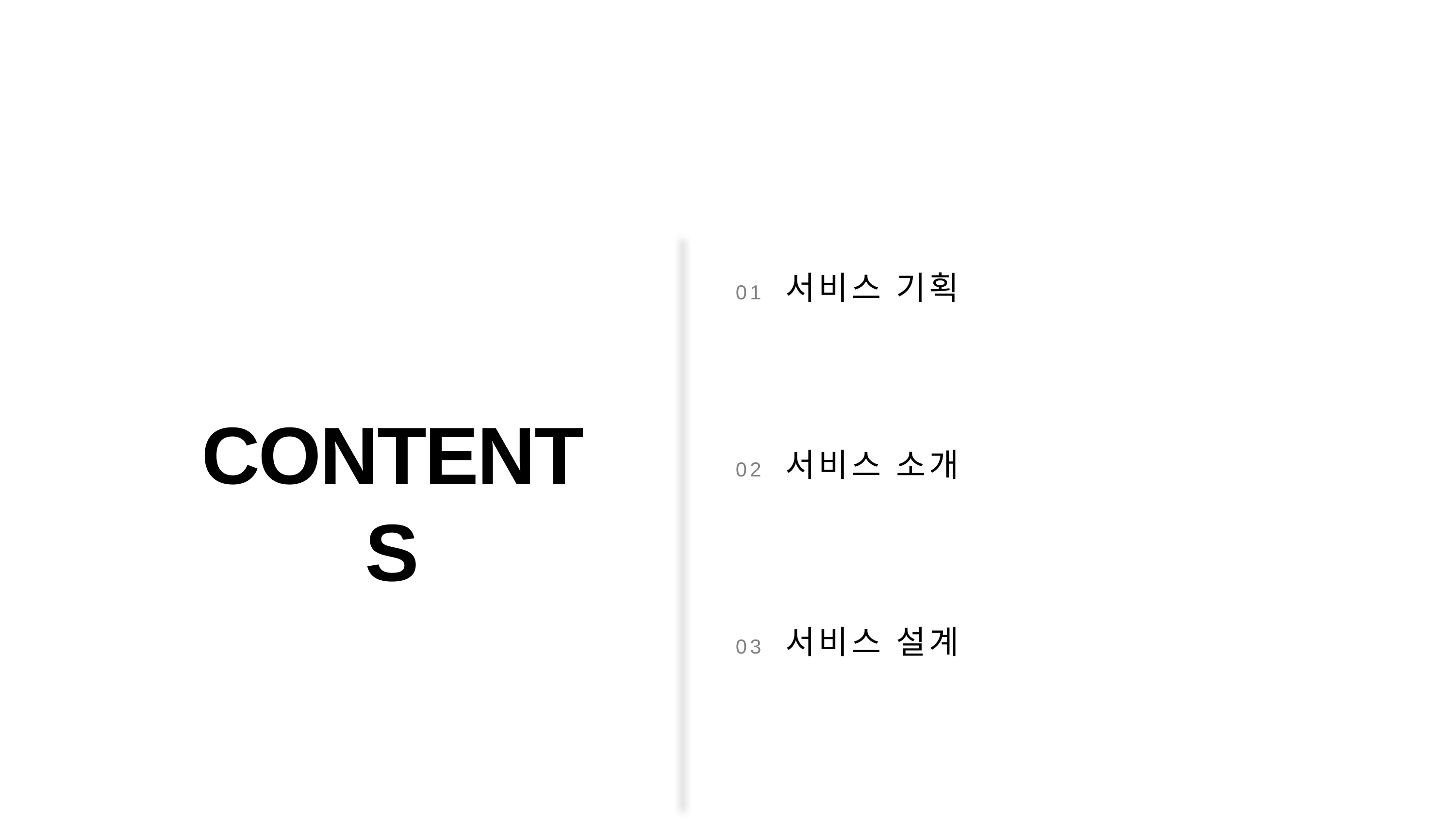

01 서비스 기획
CONTENTS
02 서비스 소개
03 서비스 설계